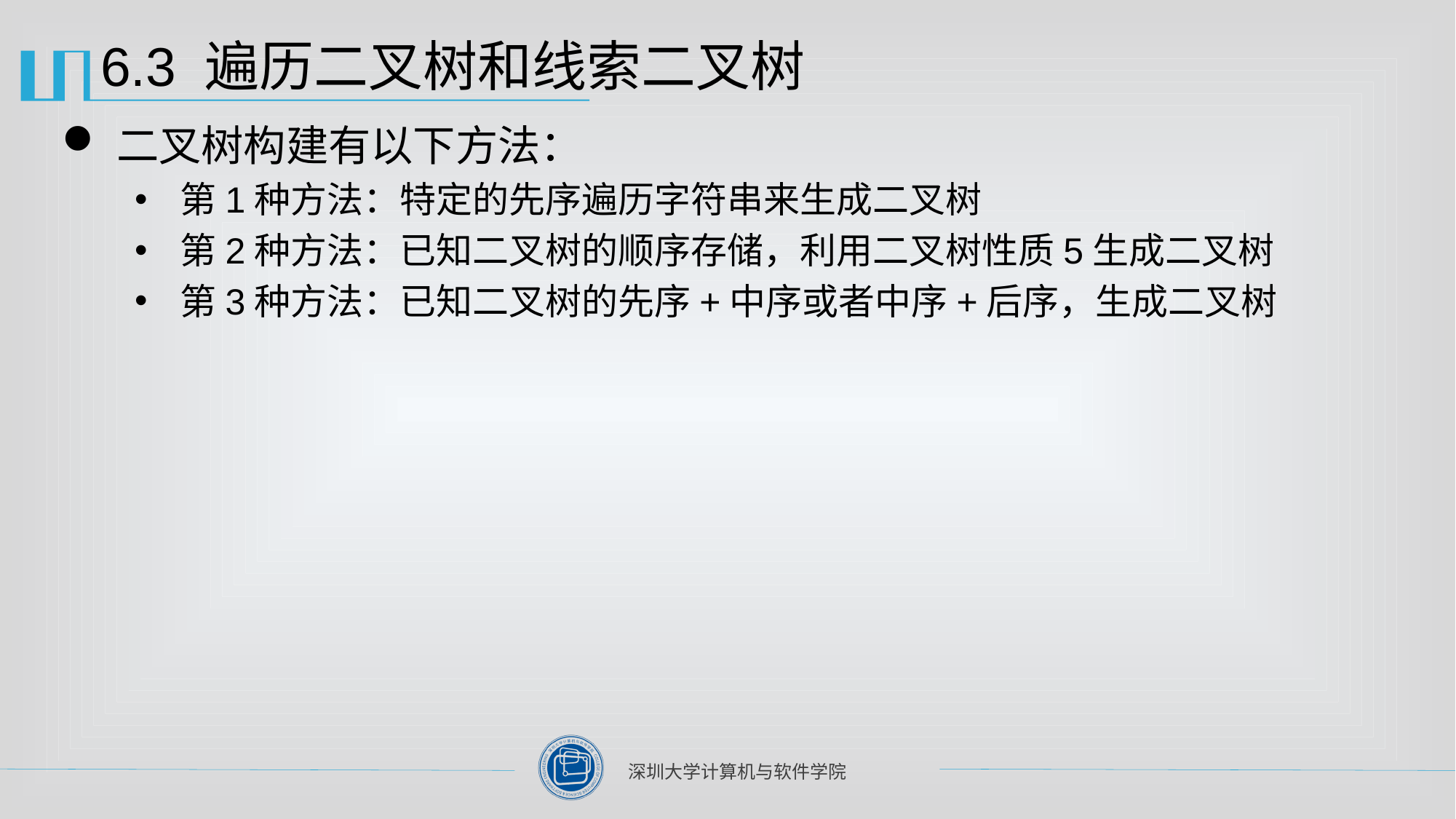

# 6.3 遍历二叉树和线索二叉树
二叉树构建有以下方法：
第1种方法：特定的先序遍历字符串来生成二叉树
第2种方法：已知二叉树的顺序存储，利用二叉树性质5生成二叉树
第3种方法：已知二叉树的先序+中序或者中序+后序，生成二叉树
43